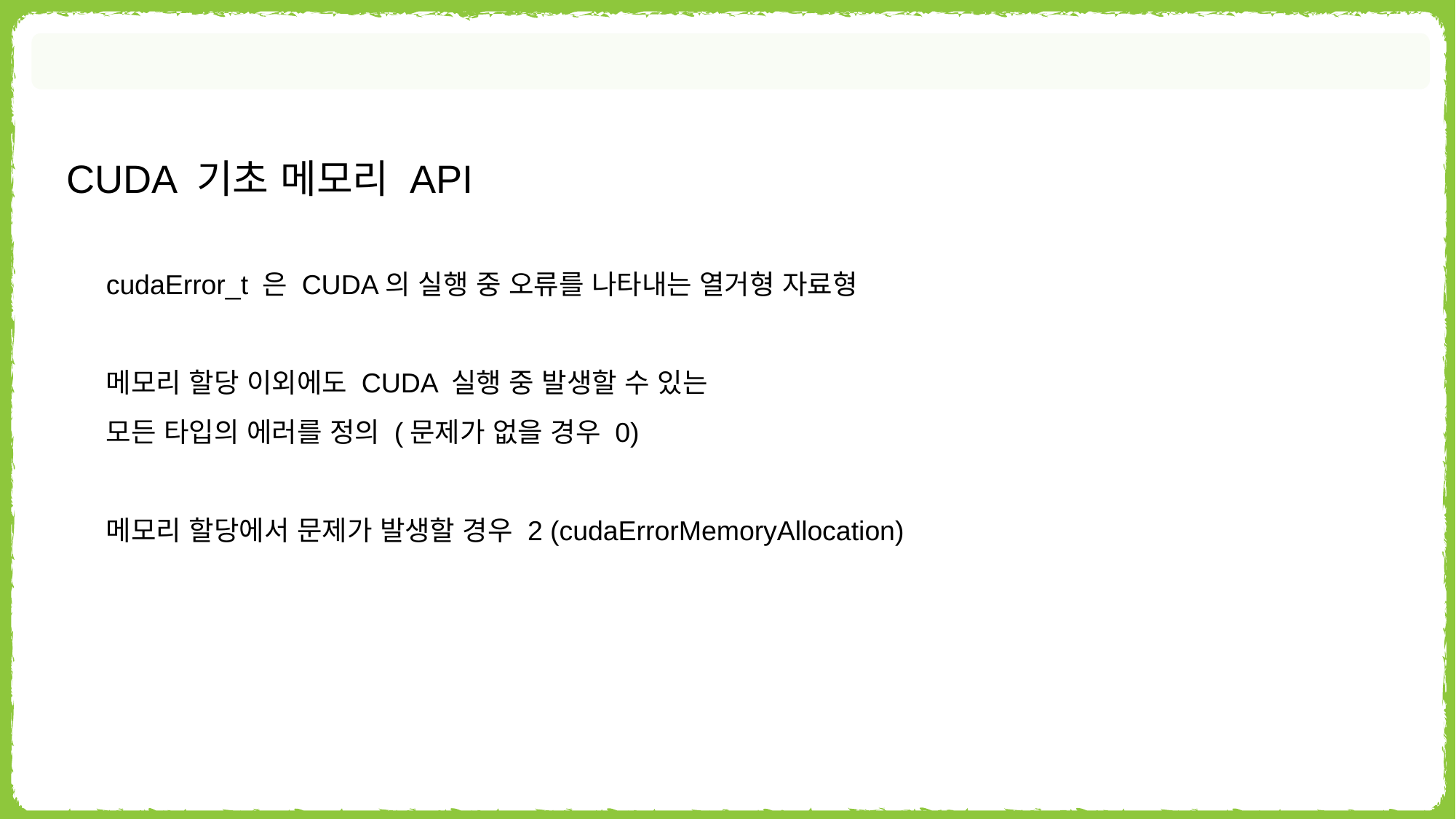

CUDA 기초 메모리 API
cudaError_t 은 CUDA의 실행 중 오류를 나타내는 열거형 자료형

메모리 할당 이외에도 CUDA 실행 중 발생할 수 있는
모든 타입의 에러를 정의 (문제가 없을 경우 0)

메모리 할당에서 문제가 발생할 경우 2 (cudaErrorMemoryAllocation)